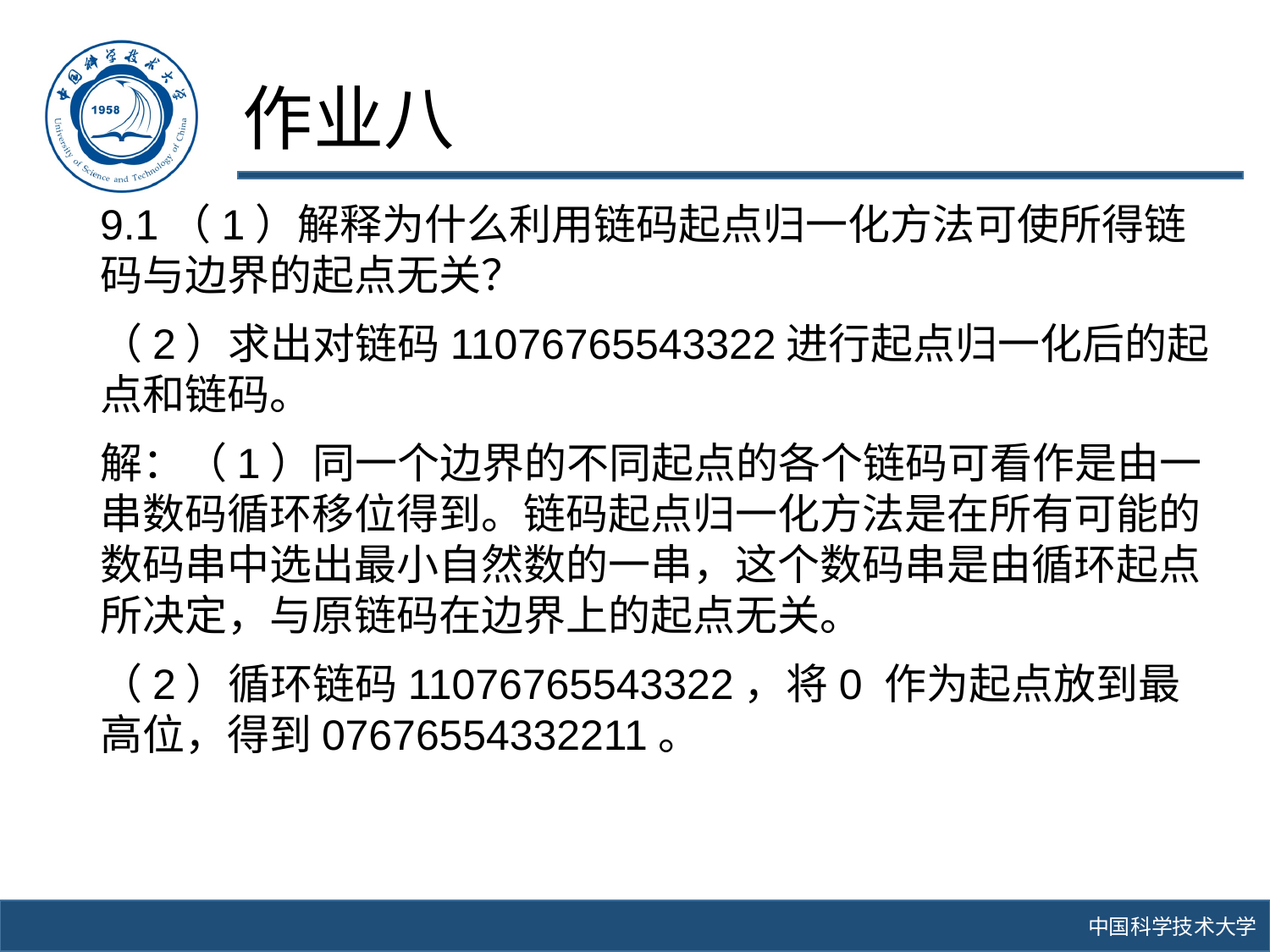

# 作业八
9.1（1）解释为什么利用链码起点归一化方法可使所得链码与边界的起点无关？
（2）求出对链码11076765543322进行起点归一化后的起点和链码。
解：（1）同一个边界的不同起点的各个链码可看作是由一串数码循环移位得到。链码起点归一化方法是在所有可能的数码串中选出最小自然数的一串，这个数码串是由循环起点所决定，与原链码在边界上的起点无关。
（2）循环链码11076765543322，将0 作为起点放到最高位，得到07676554332211。